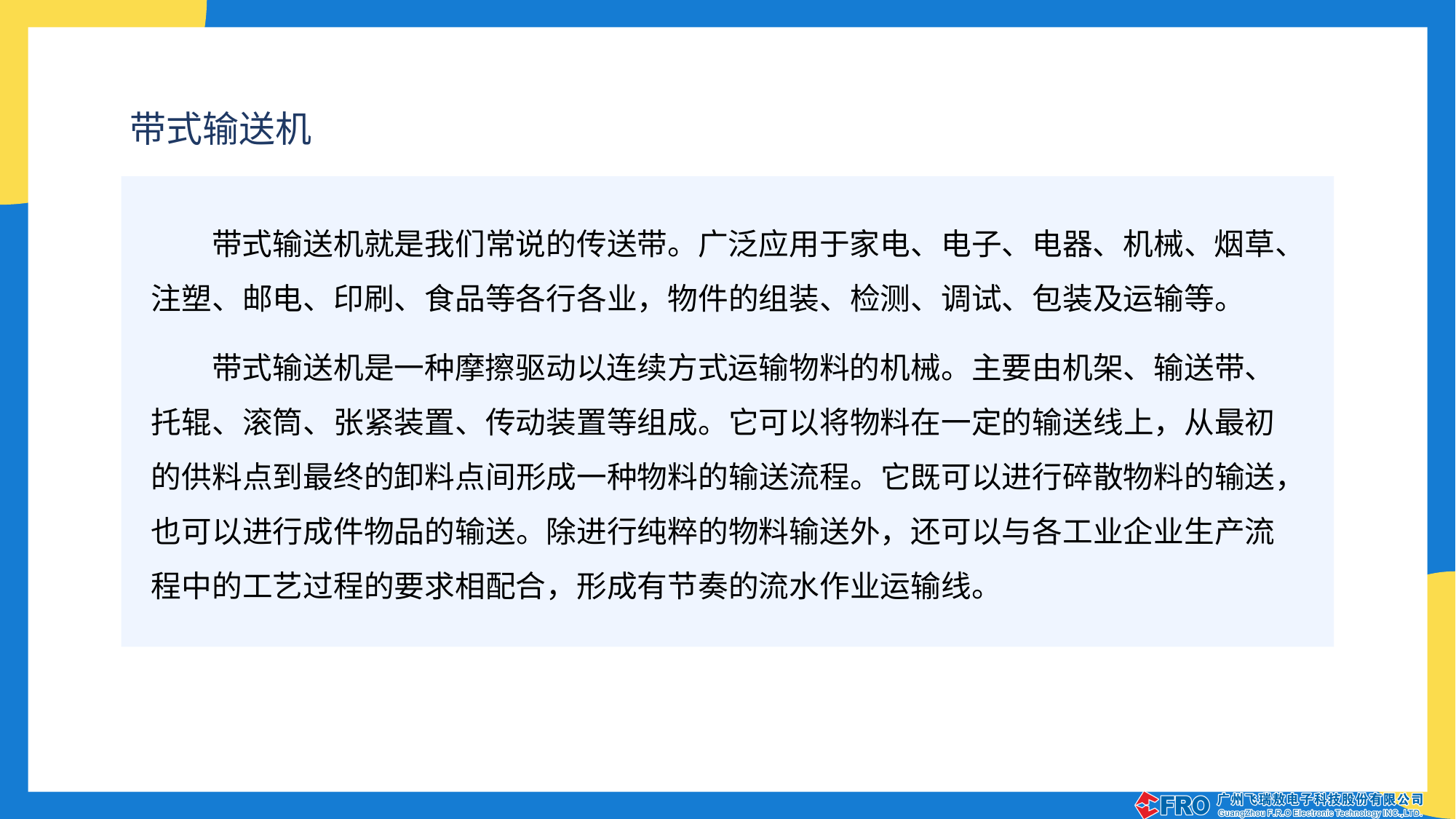

带式输送机
带式输送机就是我们常说的传送带。广泛应用于家电、电子、电器、机械、烟草、注塑、邮电、印刷、食品等各行各业，物件的组装、检测、调试、包装及运输等。
带式输送机是一种摩擦驱动以连续方式运输物料的机械。主要由机架、输送带、托辊、滚筒、张紧装置、传动装置等组成。它可以将物料在一定的输送线上，从最初的供料点到最终的卸料点间形成一种物料的输送流程。它既可以进行碎散物料的输送，也可以进行成件物品的输送。除进行纯粹的物料输送外，还可以与各工业企业生产流程中的工艺过程的要求相配合，形成有节奏的流水作业运输线。